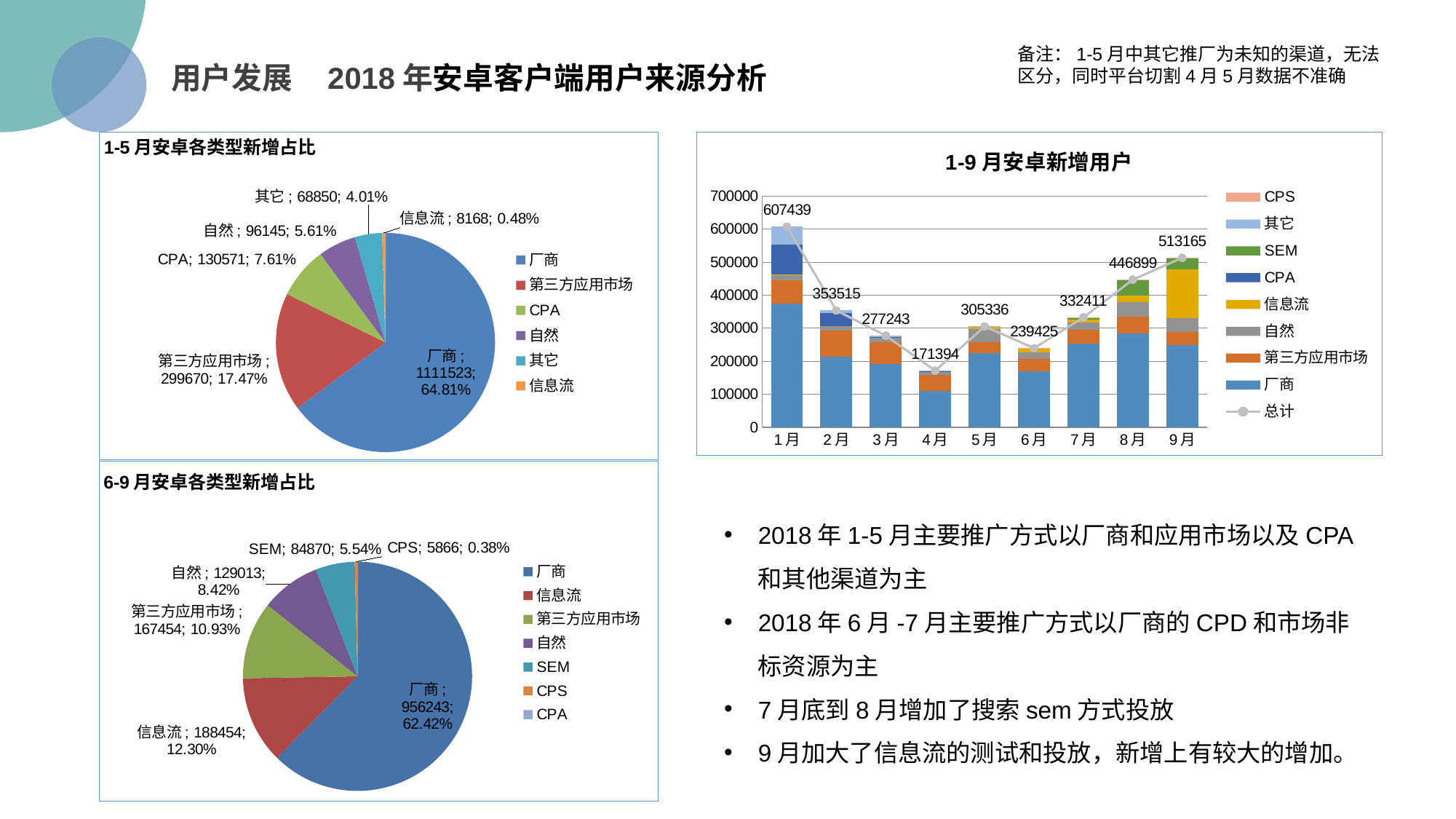

备注：1-5月中其它推厂为未知的渠道，无法区分，同时平台切割4月5月数据不准确
用户发展    2018年安卓客户端用户来源分析

### Chart: 1-5月安卓各类型新增占比

| Category |  |
|---|---|
| 厂商 | 1111523.0 |
| 第三方应用市场 | 299670.0 |
| CPA | 130571.0 |
| 自然 | 96145.0 |
| 其它 | 68850.0 |
| 信息流 | 8168.0 |

### Chart: 1-9月安卓新增用户

| Category | 厂商 | 第三方应用市场 | 自然 | 信息流 | CPA | SEM | 其它 | CPS | 总计 |
|---|---|---|---|---|---|---|---|---|---|
| 1月 | 373666.0 | 71271.0 | 18165.0 | 11.0 | 89649.0 | None | 54677.0 | None | 607439.0 |
| 2月 | 212614.0 | 79581.0 | 13452.0 | 4.0 | 39325.0 | None | 8539.0 | None | 353515.0 |
| 3月 | 190563.0 | 66471.0 | 14304.0 | 2.0 | 1539.0 | None | 4364.0 | None | 277243.0 |
| 4月 | 110630.0 | 48980.0 | 10777.0 | 2.0 | 58.0 | None | 947.0 | None | 171394.0 |
| 5月 | 224050.0 | 33367.0 | 39447.0 | 8149.0 | 0.0 | None | 323.0 | None | 305336.0 |
| 6月 | 169719.0 | 37005.0 | 20945.0 | 10552.0 | None | 17.0 | None | 1187.0 | 239425.0 |
| 7月 | 253628.0 | 40401.0 | 22132.0 | 9824.0 | None | 4824.0 | None | 1602.0 | 332411.0 |
| 8月 | 284885.0 | 50543.0 | 43798.0 | 19121.0 | None | 46724.0 | None | 1828.0 | 446899.0 |
| 9月 | 248012.0 | 39505.0 | 42137.0 | 148957.0 | None | 33305.0 | None | 1249.0 | 513165.0 |

### Chart: 6-9月安卓各类型新增占比

| Category | 6-9月新增 |
|---|---|
| 厂商 | 956243.0 |
| 信息流 | 188454.0 |
| 第三方应用市场 | 167454.0 |
| 自然 | 129013.0 |
| SEM | 84870.0 |
| CPS | 5866.0 |
| CPA | None |
2018年1-5月主要推广方式以厂商和应用市场以及CPA和其他渠道为主
2018年6月-7月主要推广方式以厂商的CPD和市场非标资源为主
7月底到8月增加了搜索sem方式投放
9月加大了信息流的测试和投放，新增上有较大的增加。